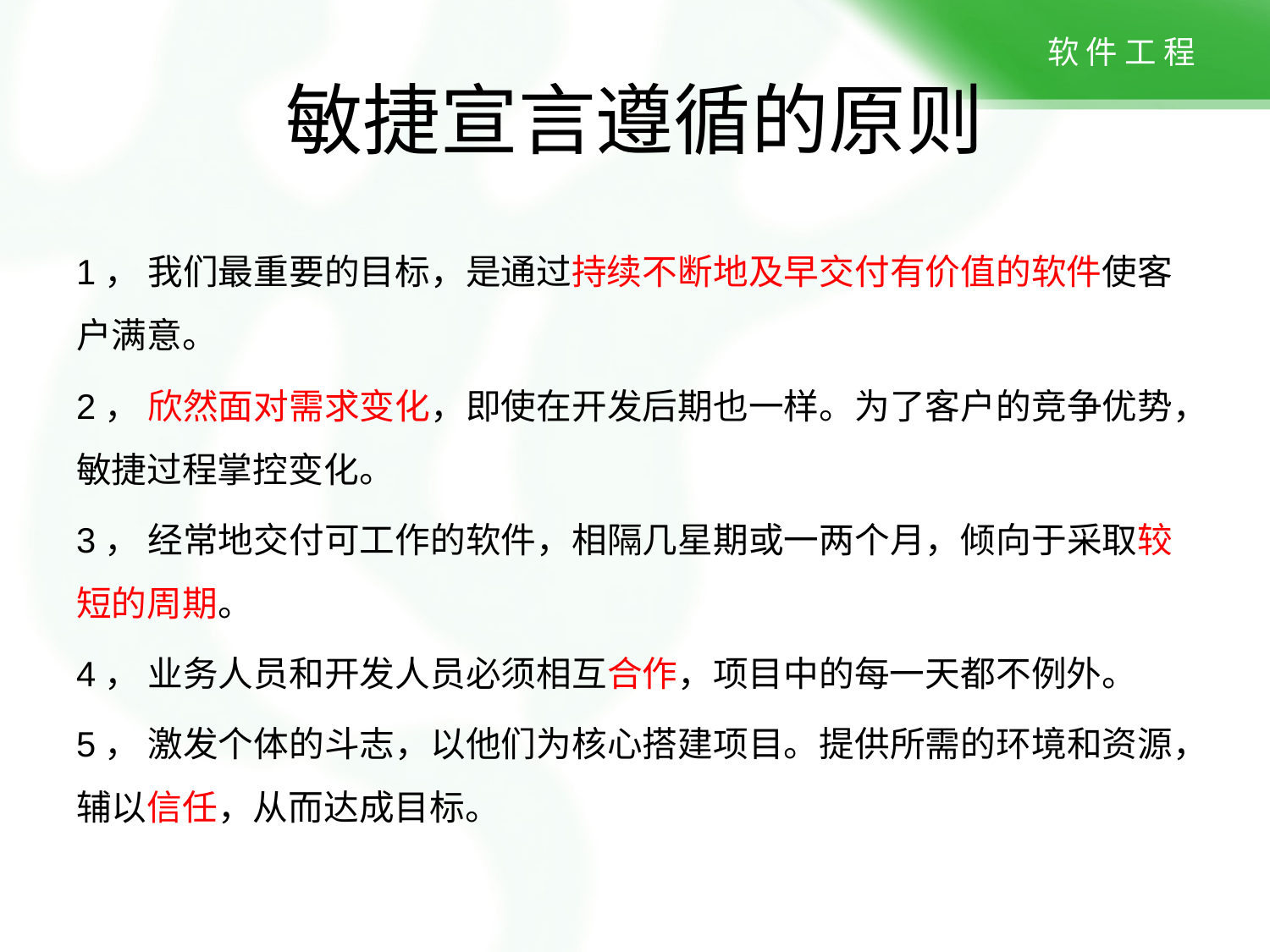

敏捷宣言遵循的原则
﻿1， 我们最重要的目标，是通过持续不断地及早交付有价值的软件使客户满意。
2， 欣然面对需求变化，即使在开发后期也一样。为了客户的竞争优势，敏捷过程掌控变化。
3， 经常地交付可工作的软件，相隔几星期或一两个月，倾向于采取较短的周期。
4， 业务人员和开发人员必须相互合作，项目中的每一天都不例外。
5， 激发个体的斗志，以他们为核心搭建项目。提供所需的环境和资源，辅以信任，从而达成目标。